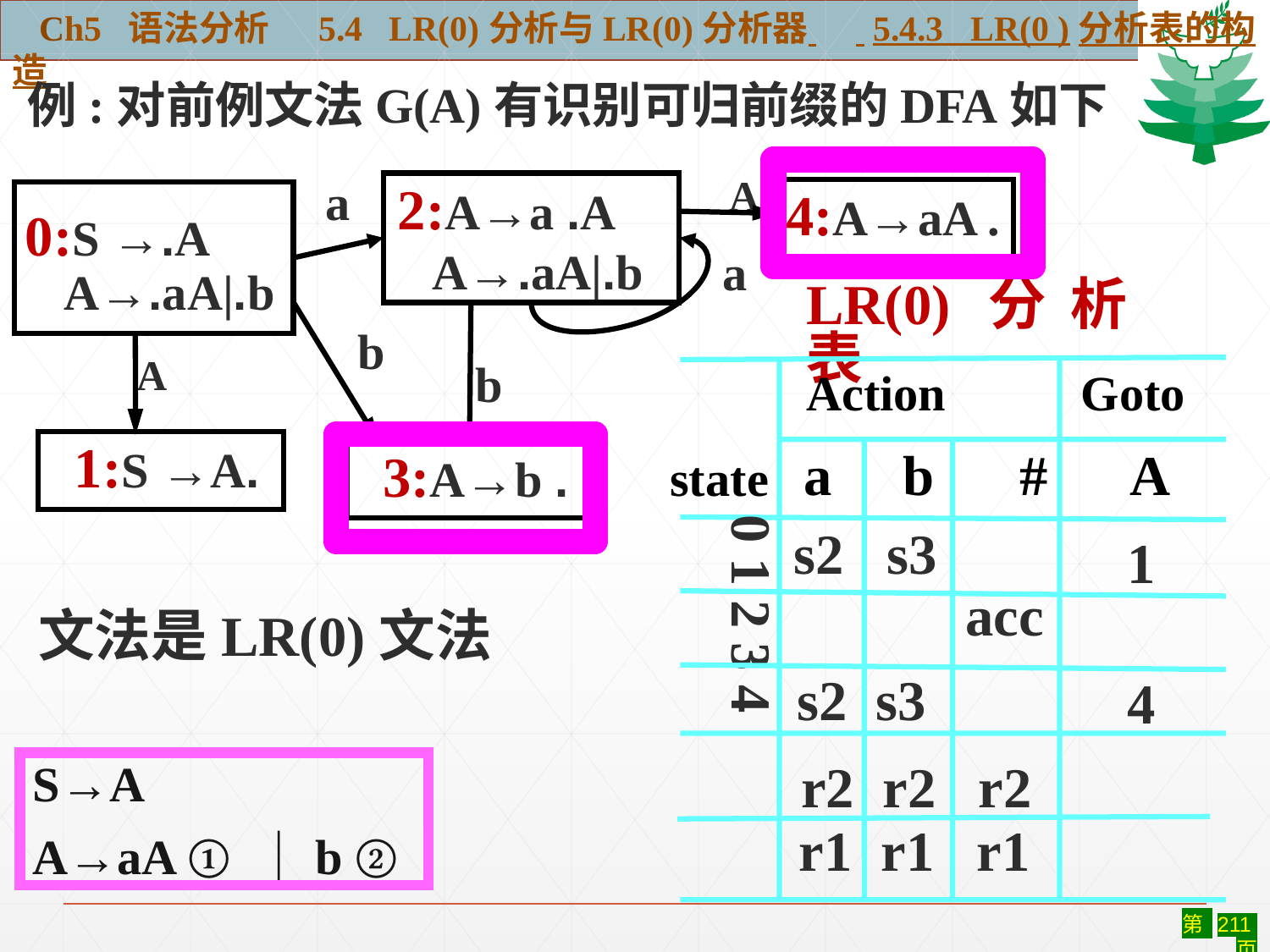

Ch5  语法分析     5.4   LR(0)分析与LR(0)分析器       5.4.3   LR(0 )分析表的构造
例:对前例文法G(A)有识别可归前缀的DFA如下

A
4:A→aA .

a
 2:A→a .A
    A→.aA|.b

    A→.aA|.b
0:S →.A

a
LR(0)分析表

Action           Goto
  a     b      #      A
state
0 1 2 3 4

b

A
 1:S →A.
b
 3:A→b .
s2   s3
1
 acc
文法是LR(0)文法
s2  s3
4
S→A
A→aA ① ｜b ②
  r2  r2   r2
  r1  r1   r1